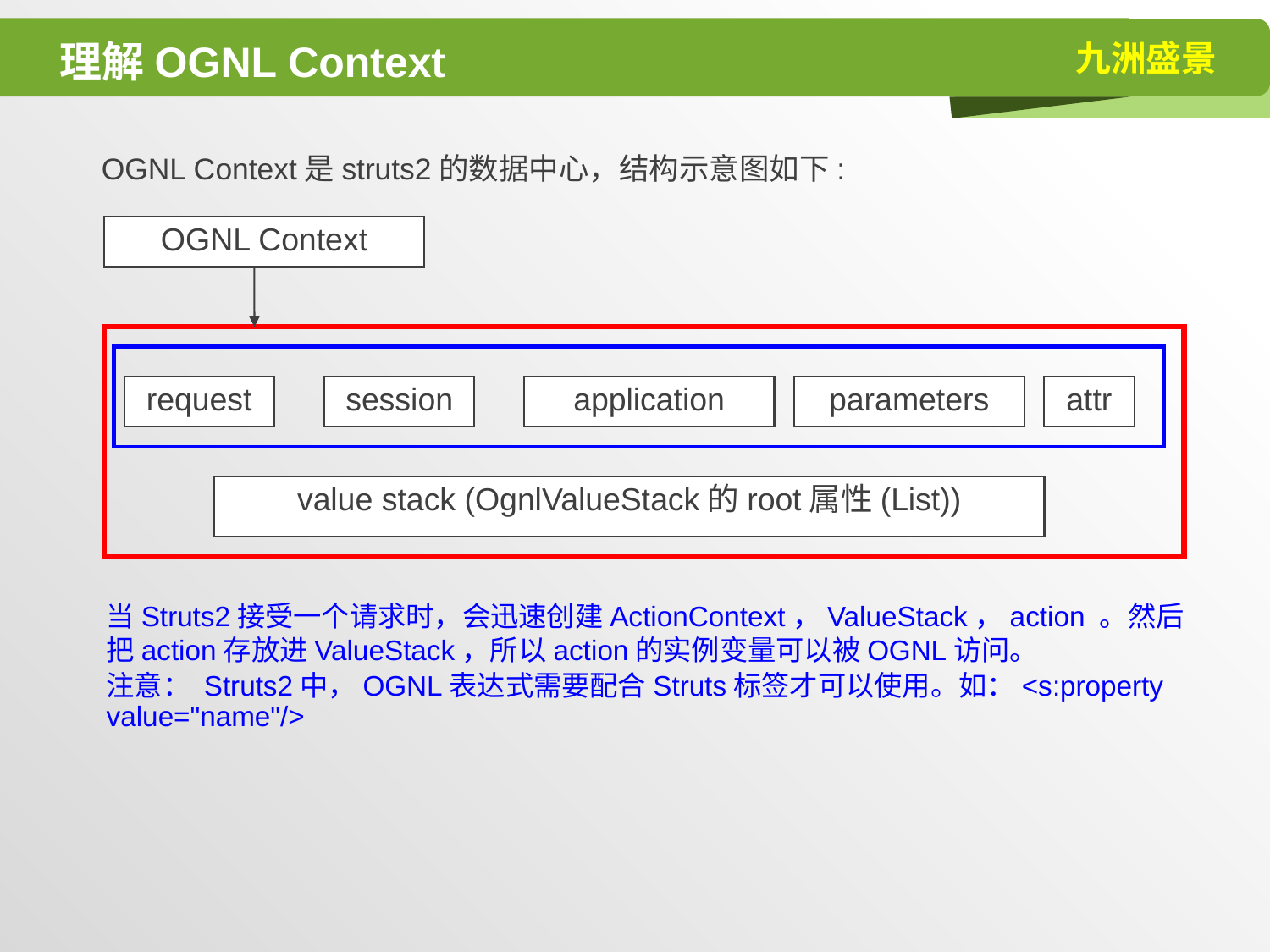

# 理解OGNL Context
OGNL Context是struts2的数据中心，结构示意图如下:

OGNL Context

request
session
application
parameters
attr
value stack (OgnlValueStack的root属性(List))
当Struts2接受一个请求时，会迅速创建ActionContext，ValueStack，action 。然后把action存放进ValueStack，所以action的实例变量可以被OGNL访问。
注意： Struts2中，OGNL表达式需要配合Struts标签才可以使用。如：<s:property value="name"/>